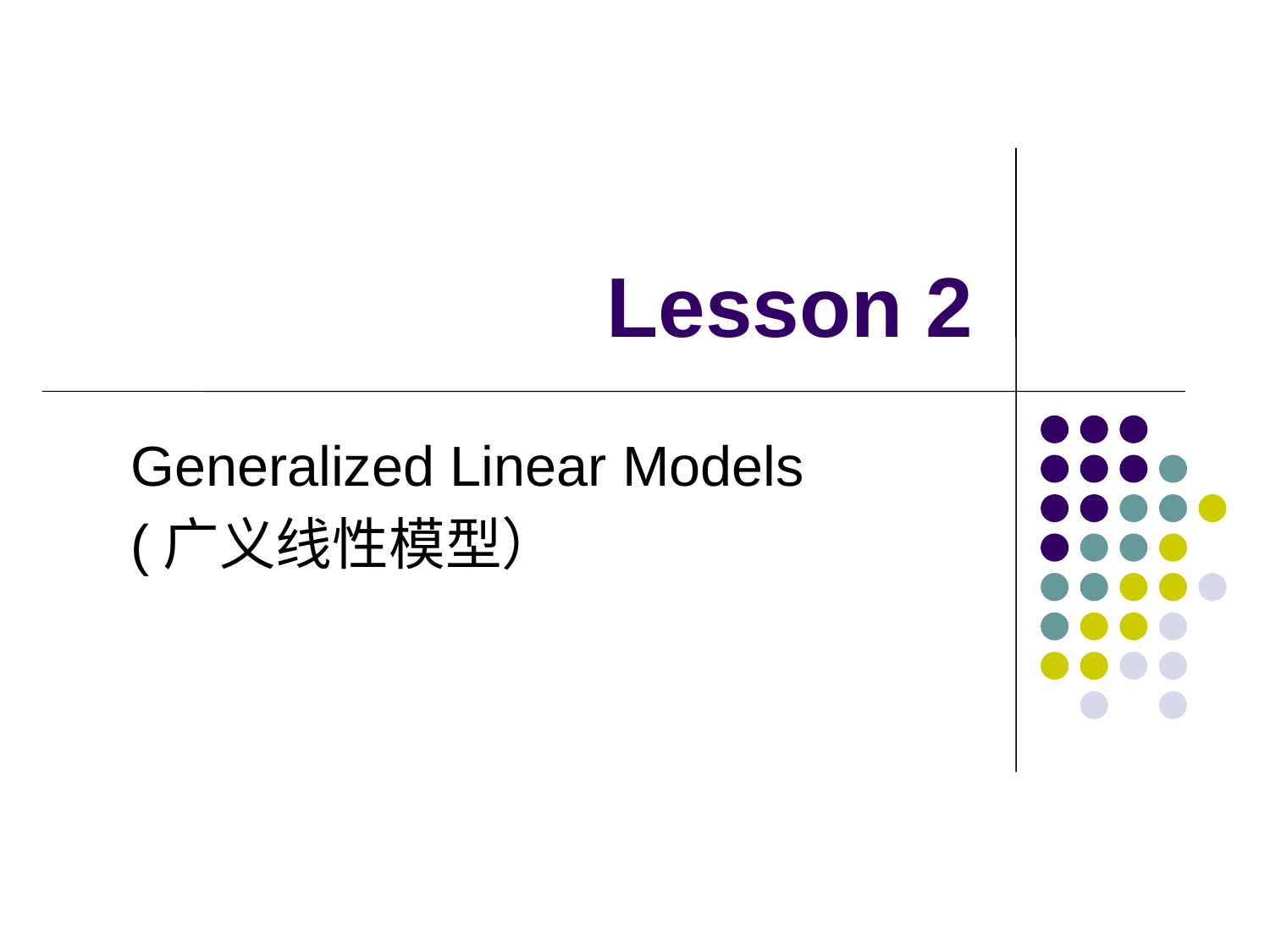

# Lesson 2
Generalized Linear Models
(广义线性模型）